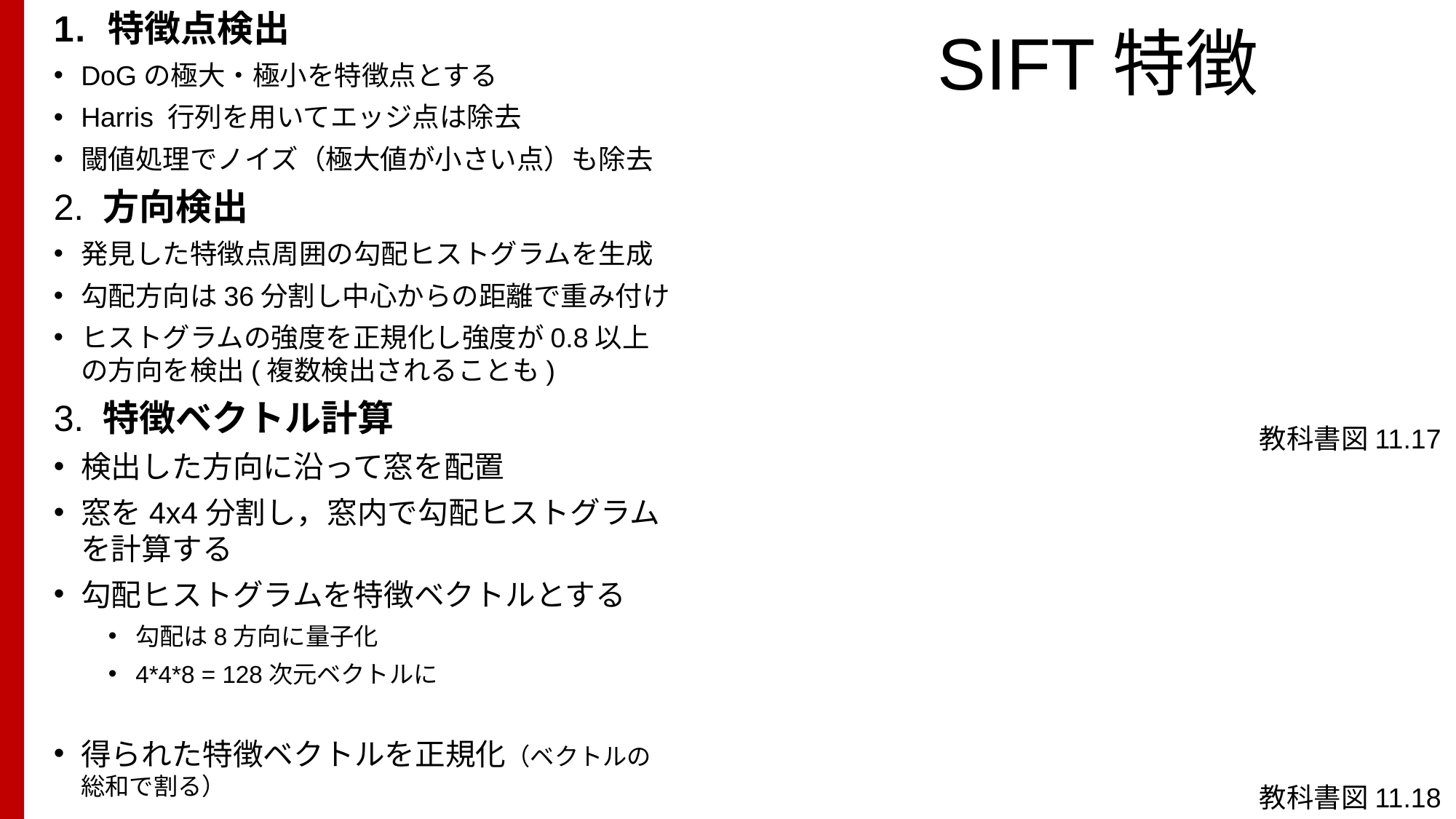

特徴点検出
DoGの極大・極小を特徴点とする
Harris 行列を用いてエッジ点は除去
閾値処理でノイズ（極大値が小さい点）も除去
2. 方向検出
発見した特徴点周囲の勾配ヒストグラムを生成
勾配方向は36分割し中心からの距離で重み付け
ヒストグラムの強度を正規化し強度が0.8以上の方向を検出(複数検出されることも)
3. 特徴ベクトル計算
検出した方向に沿って窓を配置
窓を4x4分割し，窓内で勾配ヒストグラムを計算する
勾配ヒストグラムを特徴ベクトルとする
勾配は8方向に量子化
4*4*8 = 128次元ベクトルに

得られた特徴ベクトルを正規化（ベクトルの総和で割る）
# SIFT特徴
教科書図11.17
教科書図11.18